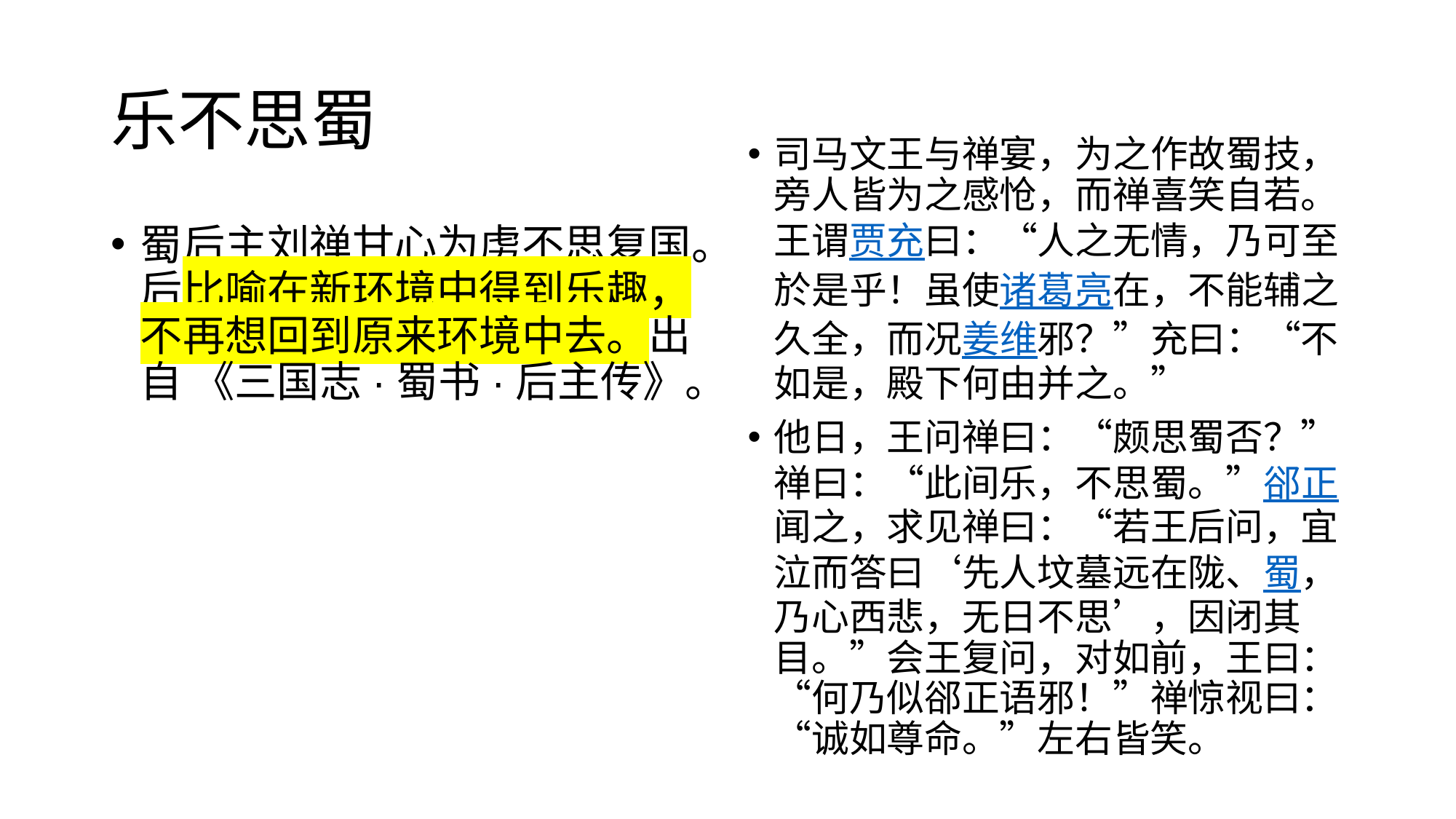

# 乐不思蜀
司马文王与禅宴，为之作故蜀技，旁人皆为之感怆，而禅喜笑自若。王谓贾充曰：“人之无情，乃可至於是乎！虽使诸葛亮在，不能辅之久全，而况姜维邪？”充曰：“不如是，殿下何由并之。”
他日，王问禅曰：“颇思蜀否？”禅曰：“此间乐，不思蜀。”郤正闻之，求见禅曰：“若王后问，宜泣而答曰‘先人坟墓远在陇、蜀，乃心西悲，无日不思’，因闭其目。”会王复问，对如前，王曰：“何乃似郤正语邪！”禅惊视曰：“诚如尊命。”左右皆笑。

蜀后主刘禅甘心为虏不思复国。后比喻在新环境中得到乐趣，不再想回到原来环境中去。出自 《三国志·蜀书·后主传》。